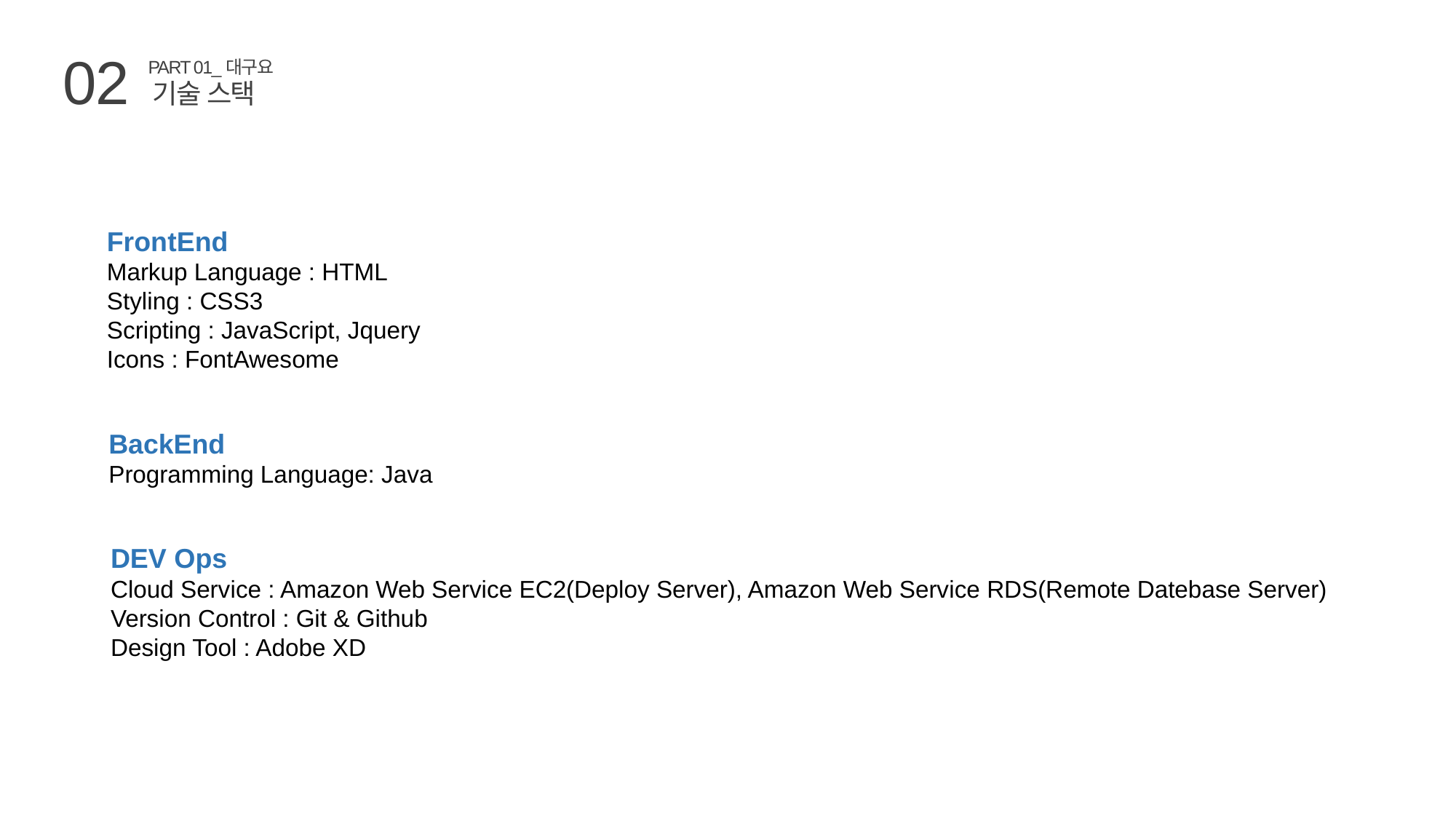

02
PART 01_대구요

기술 스택
FrontEnd
Markup Language : HTML
Styling : CSS3
Scripting : JavaScript, Jquery
Icons : FontAwesome
BackEnd
Programming Language: Java
DEV Ops
Cloud Service : Amazon Web Service EC2(Deploy Server), Amazon Web Service RDS(Remote Datebase Server)
Version Control : Git & Github
Design Tool : Adobe XD